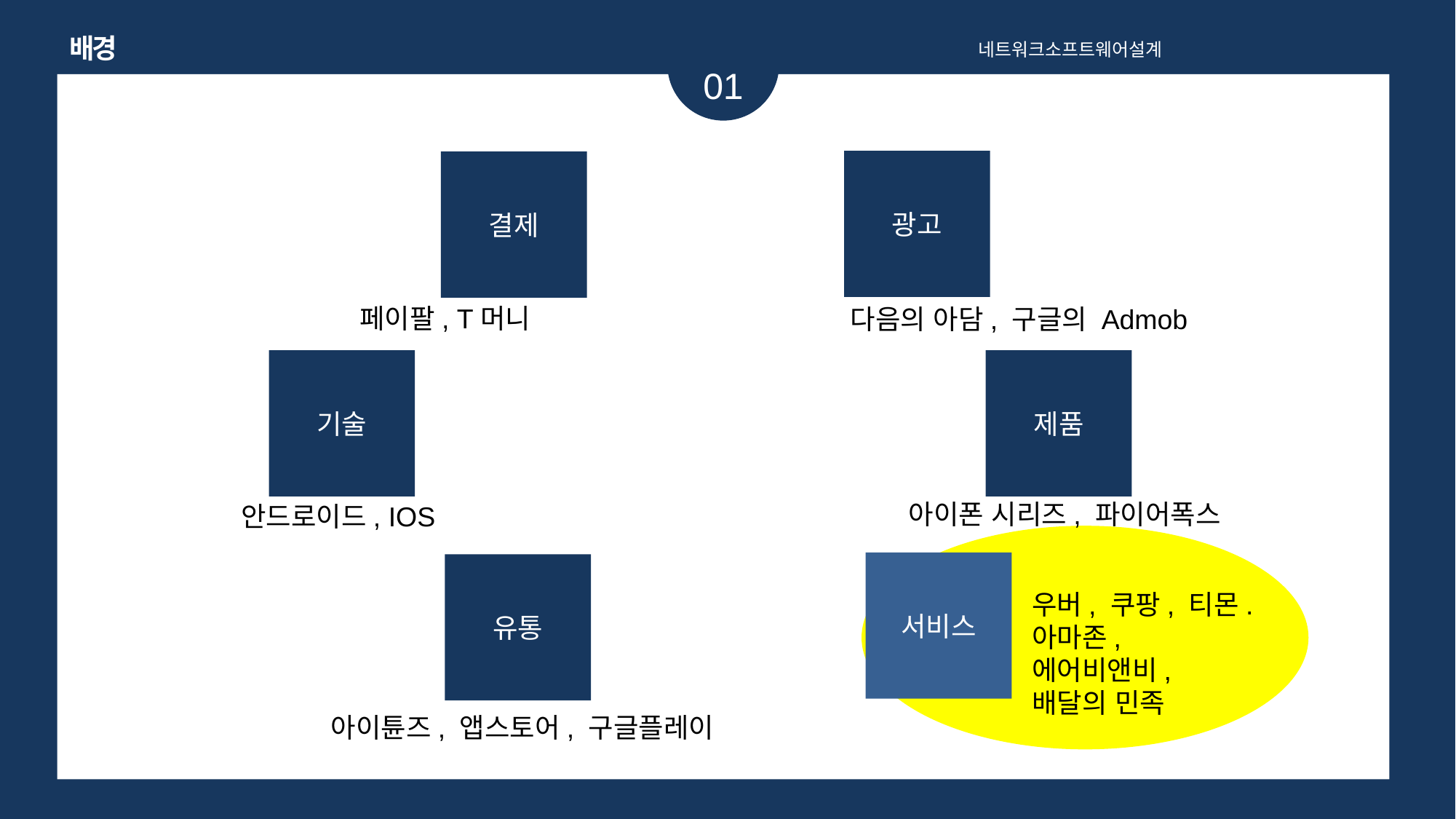

배경
네트워크소프트웨어설계
01

광고
결제
페이팔, T머니
다음의 아담, 구글의 Admob
기술
제품
아이폰 시리즈, 파이어폭스
안드로이드, IOS

서비스
유통
우버, 쿠팡, 티몬.
아마존, 에어비앤비,
배달의 민족
아이튠즈, 앱스토어, 구글플레이